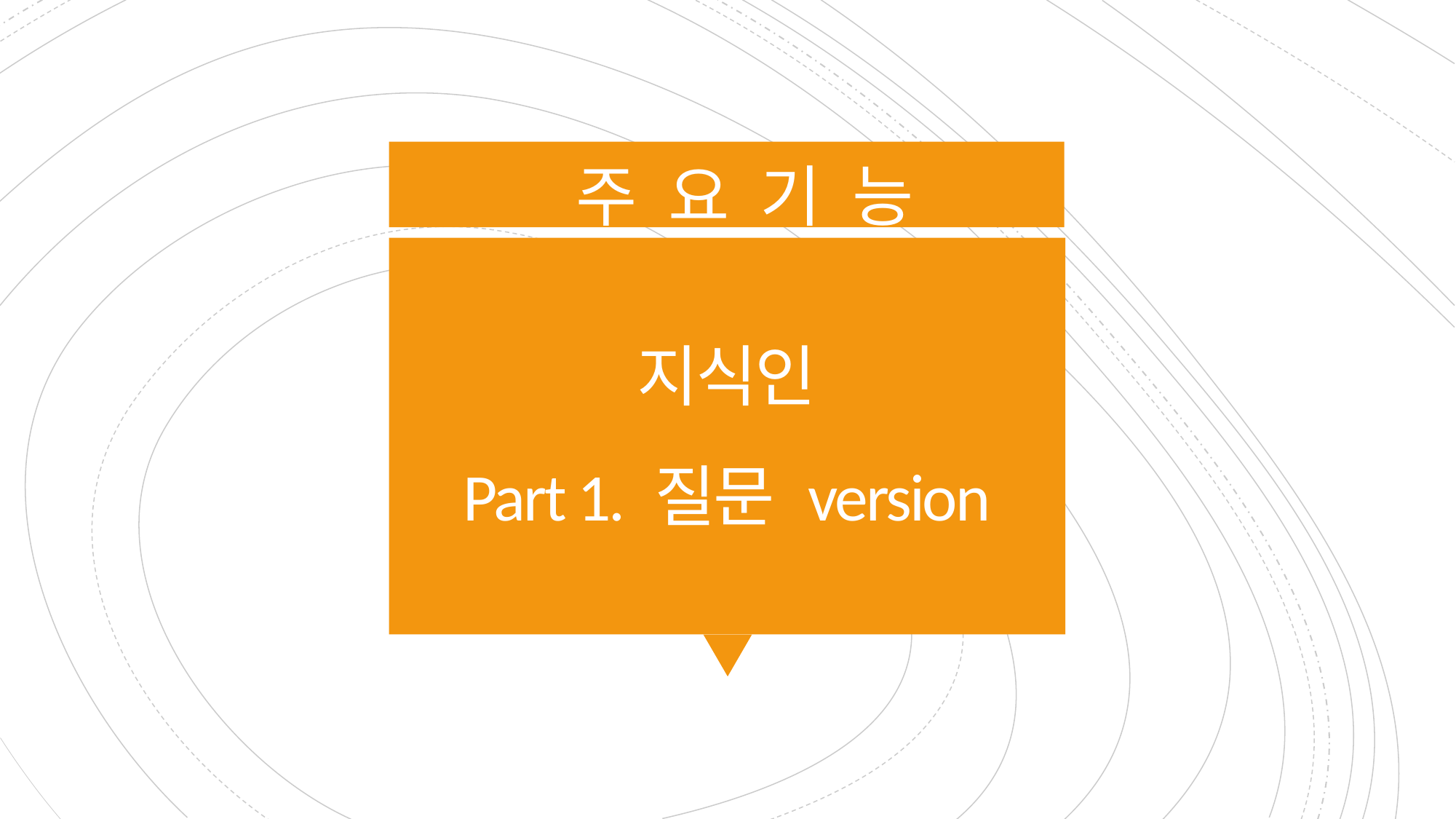

주  요  기  능
# 지식인 Part 1. 질문 version